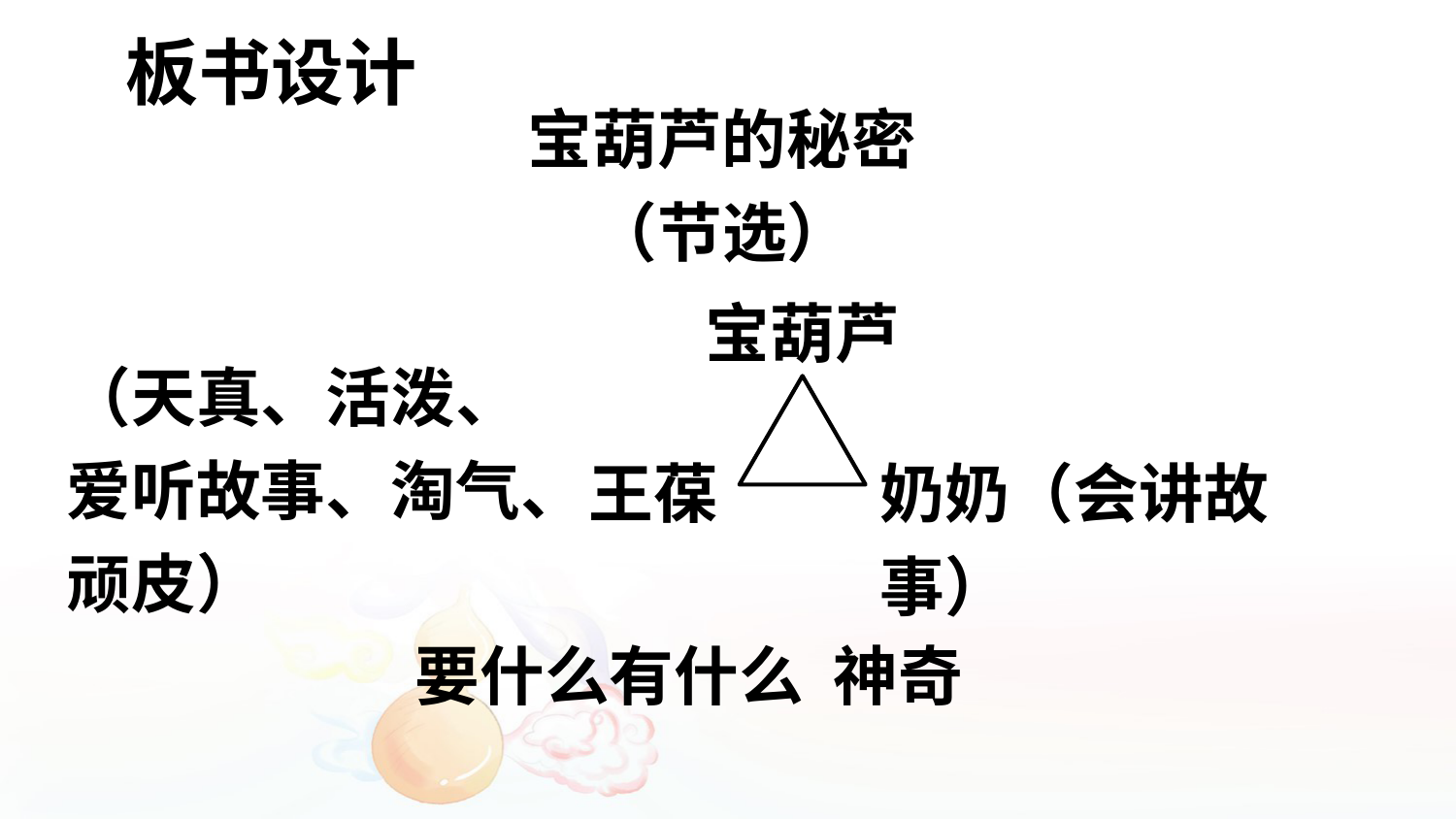

板书设计
宝葫芦的秘密（节选）
宝葫芦
（天真、活泼、爱听故事、淘气、顽皮）

奶奶（会讲故事）
王葆
要什么有什么  神奇